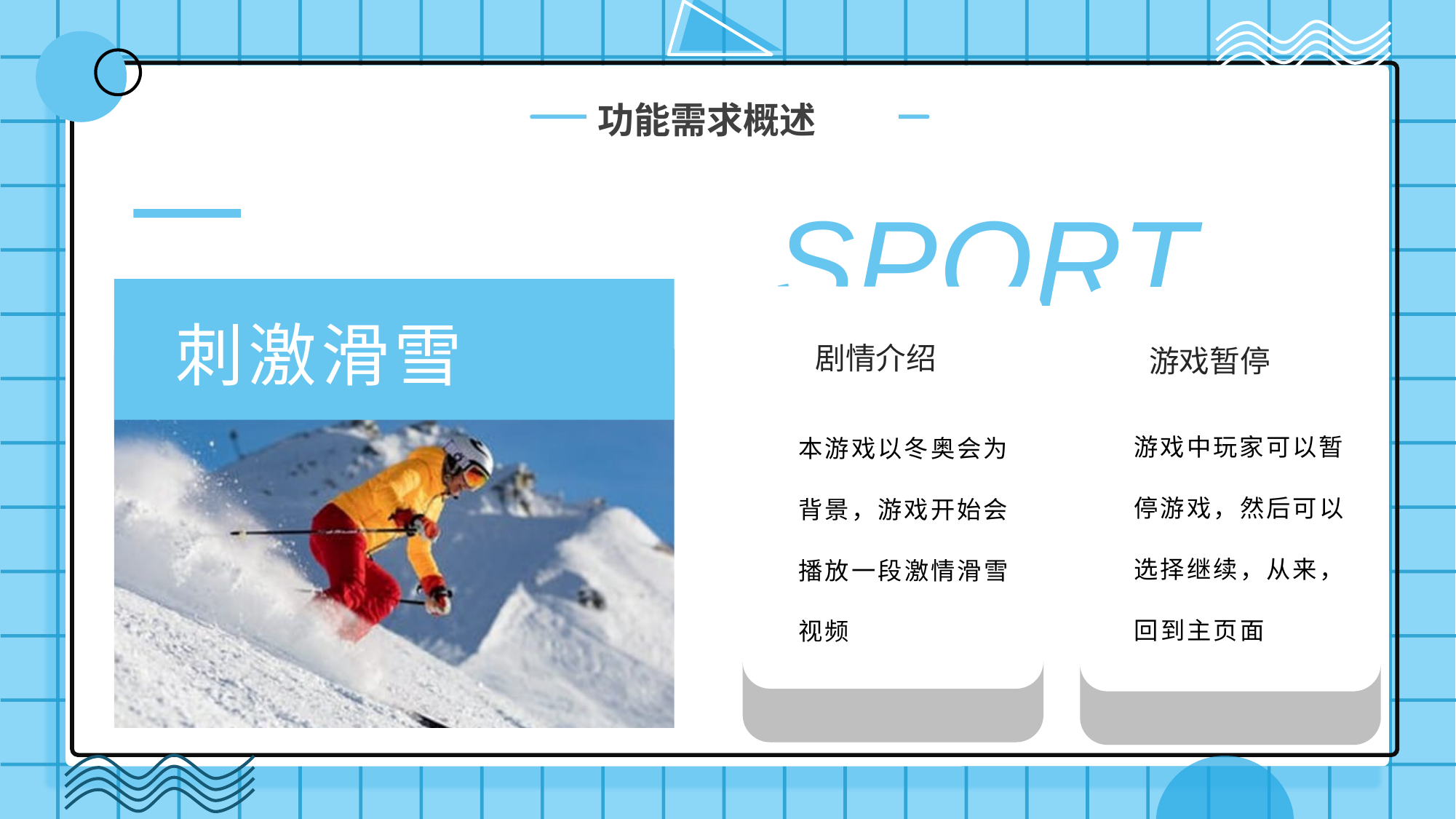

功能需求概述

SPORT

剧情介绍
本游戏以冬奥会为背景，游戏开始会播放一段激情滑雪视频

游戏暂停
游戏中玩家可以暂停游戏，然后可以选择继续，从来，回到主页面
刺激滑雪